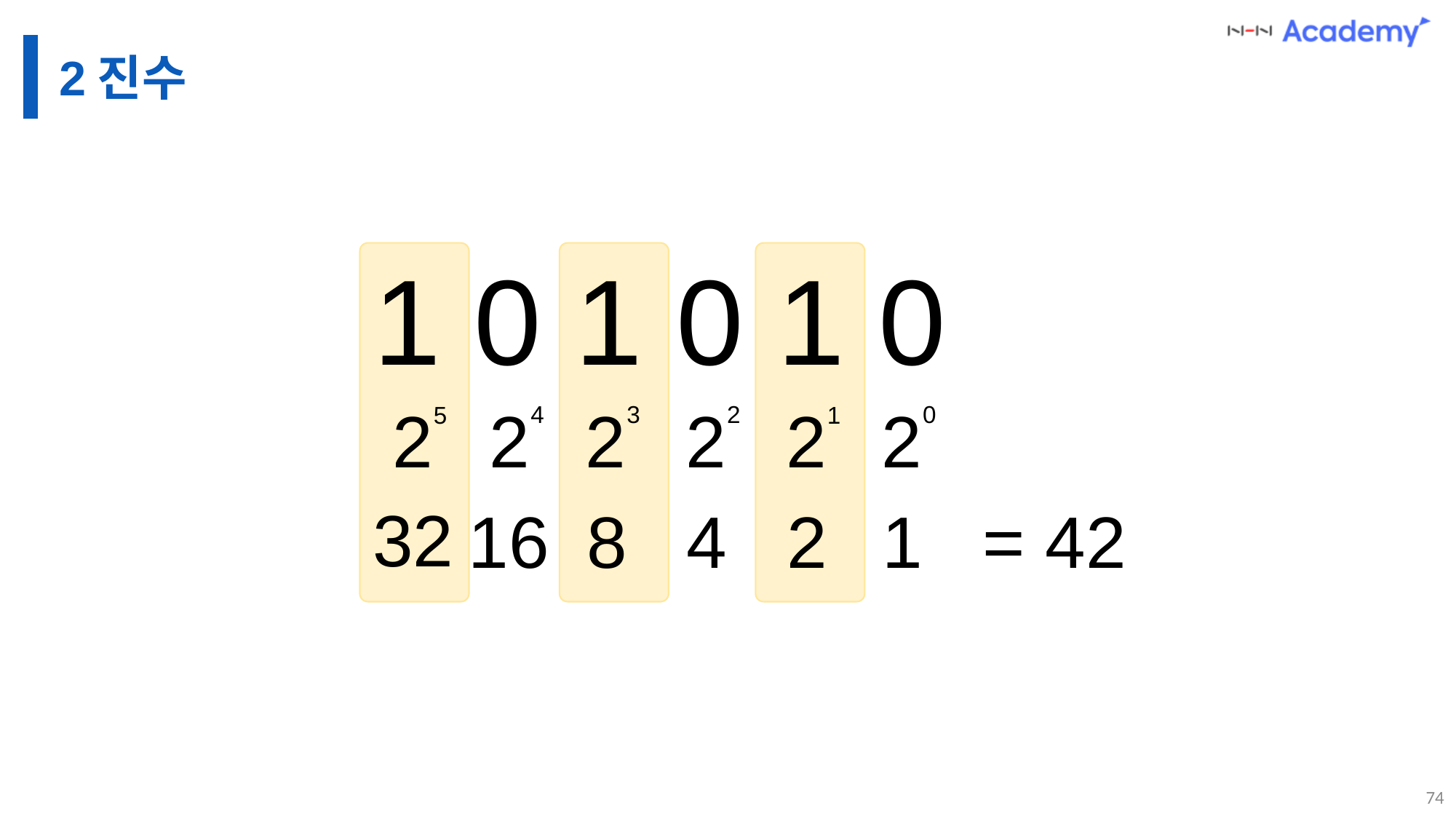

# 2진수

1 0 1 0 1 0

2
2
2
2
2
2
4
3
2
0
5
1
32
= 42
16
8
4
2
1
74